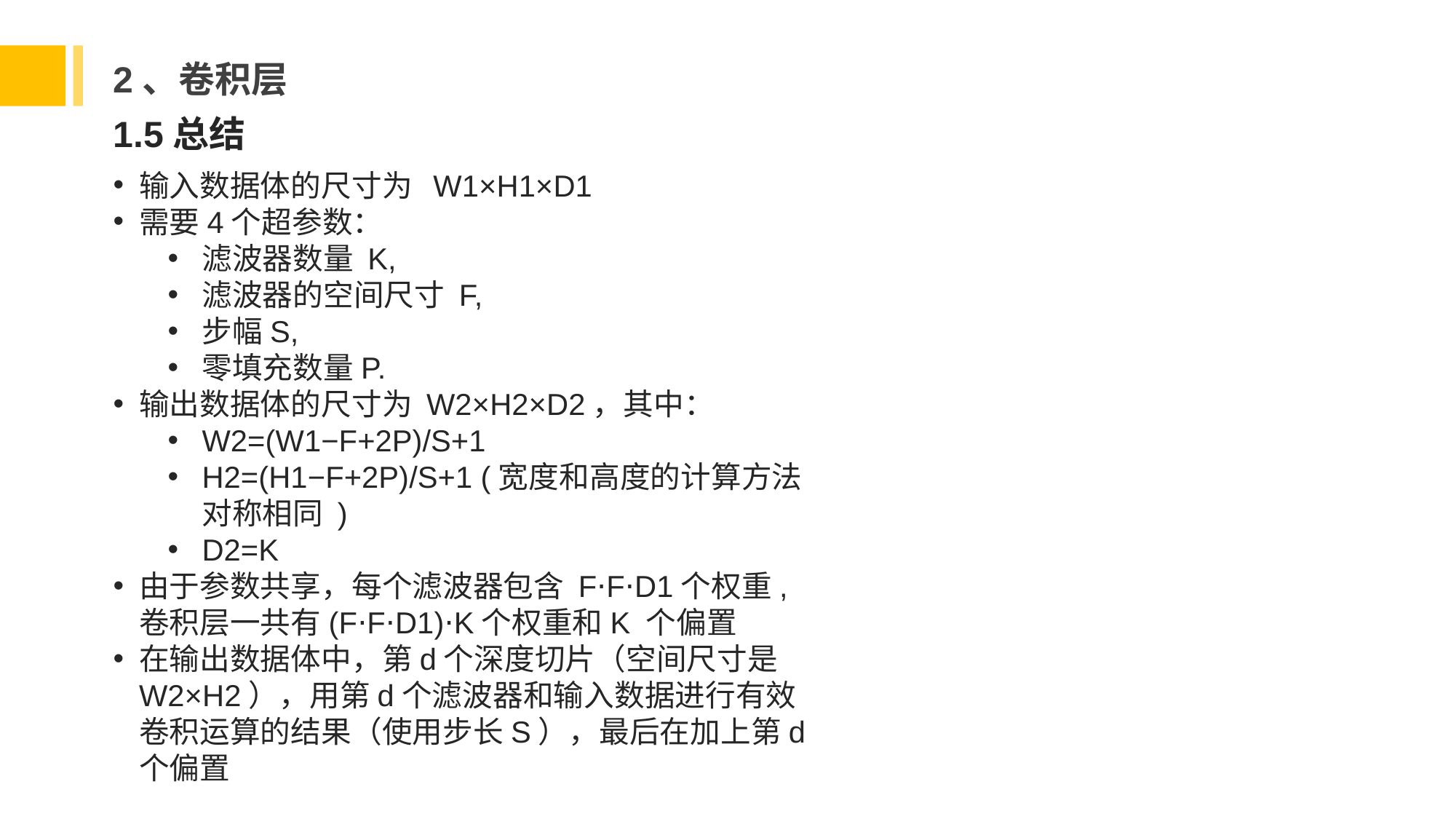

2、卷积层
1.5总结
输入数据体的尺寸为  W1×H1×D1
需要4个超参数：
滤波器数量 K,
滤波器的空间尺寸 F,
步幅S,
零填充数量P.
输出数据体的尺寸为 W2×H2×D2，其中：
W2=(W1−F+2P)/S+1
H2=(H1−F+2P)/S+1 (宽度和高度的计算方法对称相同 )
D2=K
由于参数共享，每个滤波器包含 F⋅F⋅D1个权重,卷积层一共有(F⋅F⋅D1)⋅K个权重和K 个偏置
在输出数据体中，第d个深度切片（空间尺寸是W2×H2），用第d个滤波器和输入数据进行有效卷积运算的结果（使用步长S），最后在加上第d个偏置